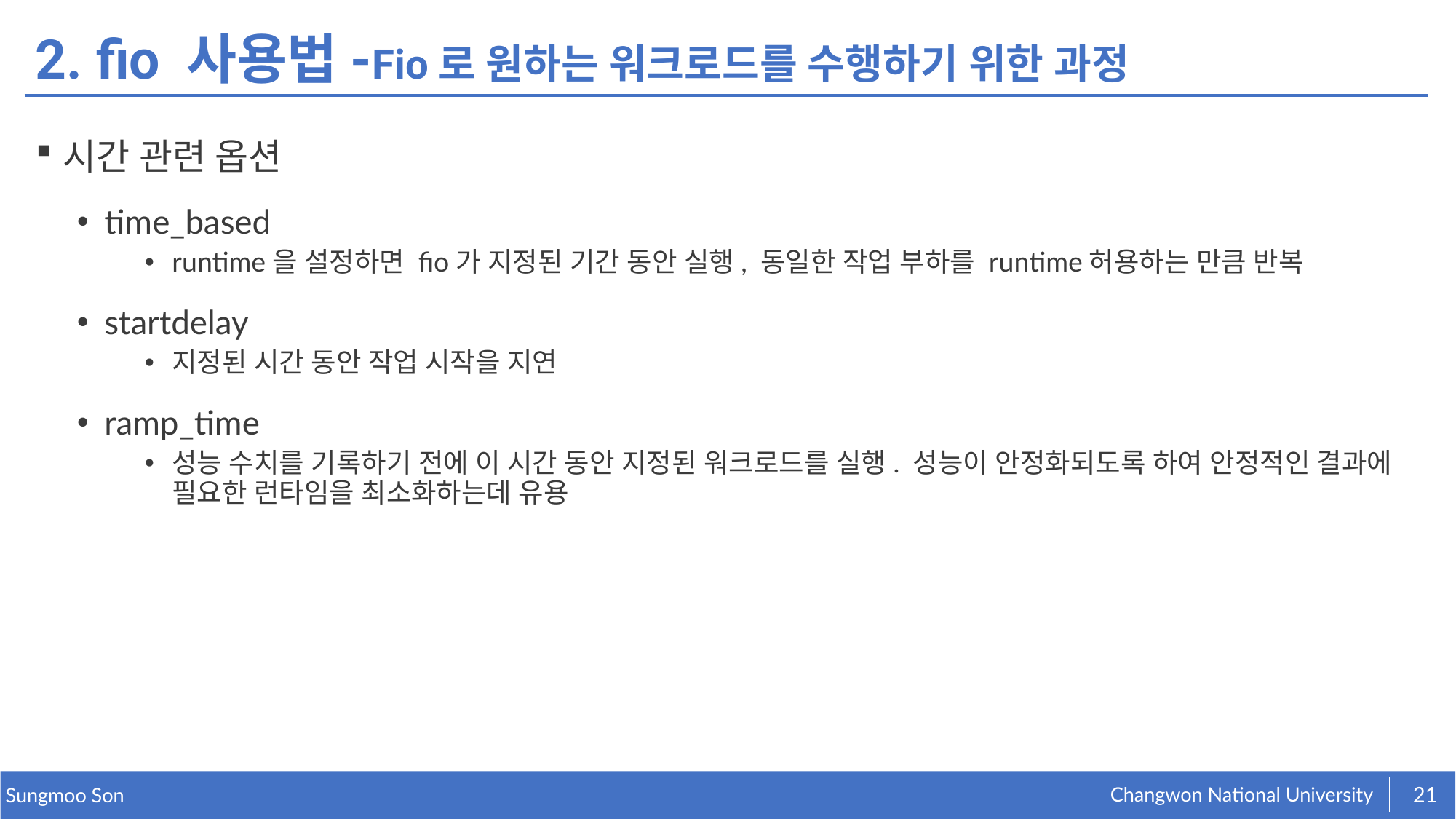

# 2. fio 사용법-Fio로 원하는 워크로드를 수행하기 위한 과정
시간 관련 옵션
time_based
runtime을 설정하면 fio가 지정된 기간 동안 실행, 동일한 작업 부하를 runtime허용하는 만큼 반복
startdelay
지정된 시간 동안 작업 시작을 지연
ramp_time
성능 수치를 기록하기 전에 이 시간 동안 지정된 워크로드를 실행. 성능이 안정화되도록 하여 안정적인 결과에 필요한 런타임을 최소화하는데 유용
21